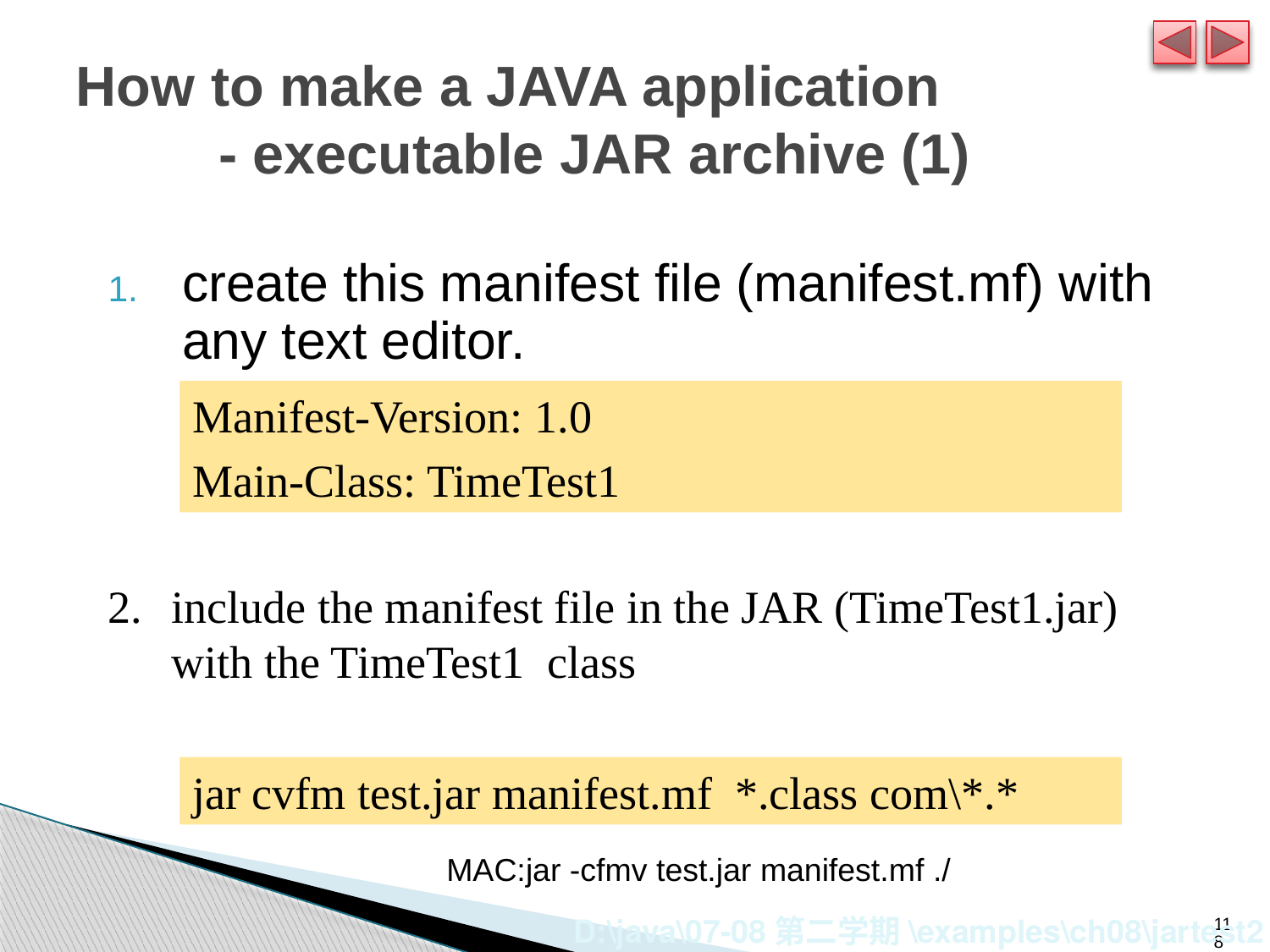

# How to make a JAVA application - executable JAR archive (1)
create this manifest file (manifest.mf) with any text editor.
Manifest-Version: 1.0
Main-Class: TimeTest1
include the manifest file in the JAR (TimeTest1.jar) with the TimeTest1  class
jar cvfm test.jar manifest.mf  *.class com\*.*
MAC:jar -cfmv test.jar manifest.mf ./

118
D:\java\07-08第二学期\examples\ch08\jartest2